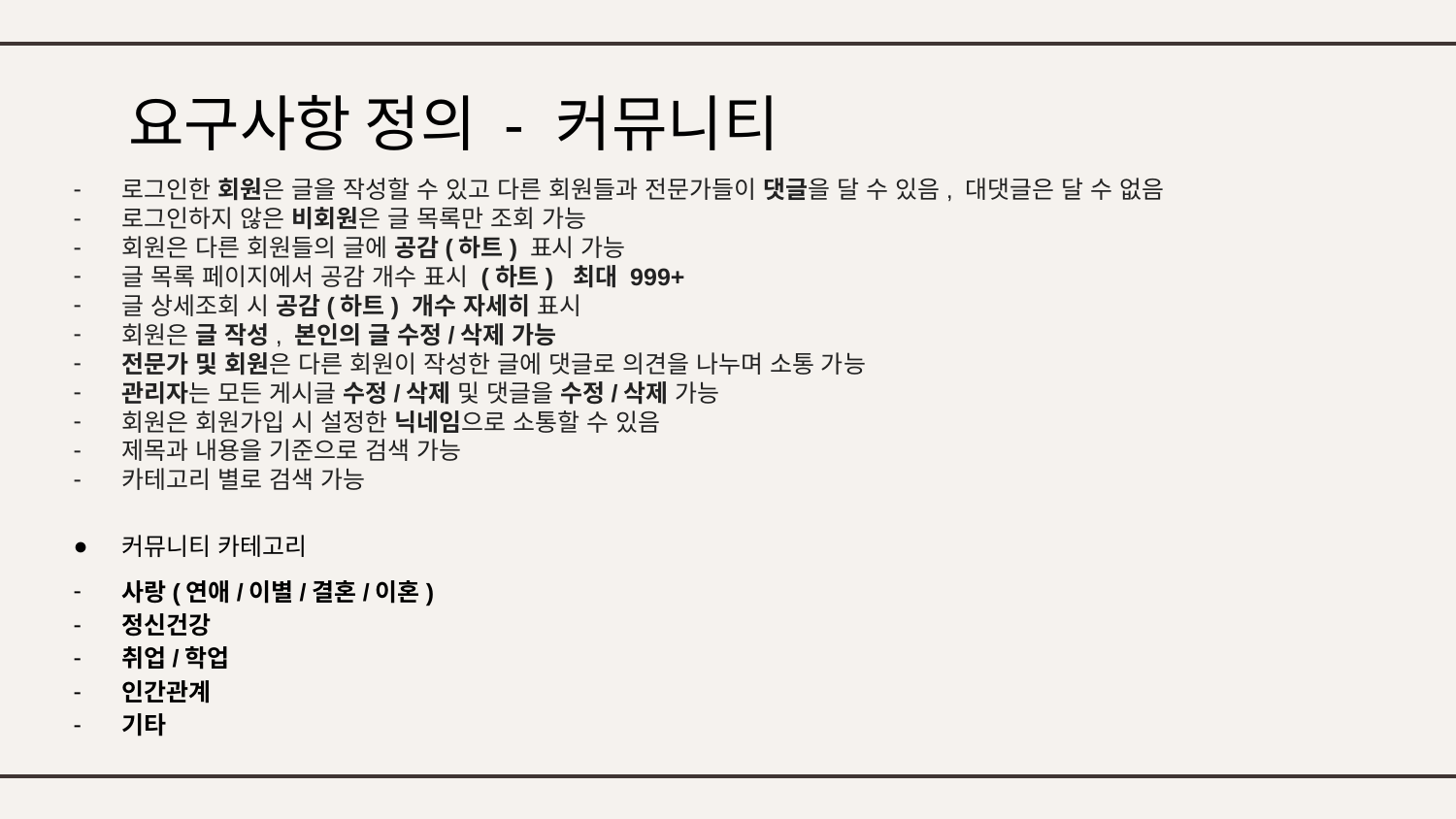

# 요구사항 정의 - 커뮤니티

로그인한 회원은 글을 작성할 수 있고 다른 회원들과 전문가들이 댓글을 달 수 있음, 대댓글은 달 수 없음
로그인하지 않은 비회원은 글 목록만 조회 가능
회원은 다른 회원들의 글에 공감(하트) 표시 가능
글 목록 페이지에서 공감 개수 표시 (하트)  최대 999+
글 상세조회 시 공감(하트) 개수 자세히 표시
회원은 글 작성, 본인의 글 수정/삭제 가능
전문가 및 회원은 다른 회원이 작성한 글에 댓글로 의견을 나누며 소통 가능
관리자는 모든 게시글 수정/삭제 및 댓글을 수정/삭제 가능
회원은 회원가입 시 설정한 닉네임으로 소통할 수 있음
제목과 내용을 기준으로 검색 가능
카테고리 별로 검색 가능

커뮤니티 카테고리
사랑(연애/이별/결혼/이혼)
정신건강
취업/학업
인간관계
기타